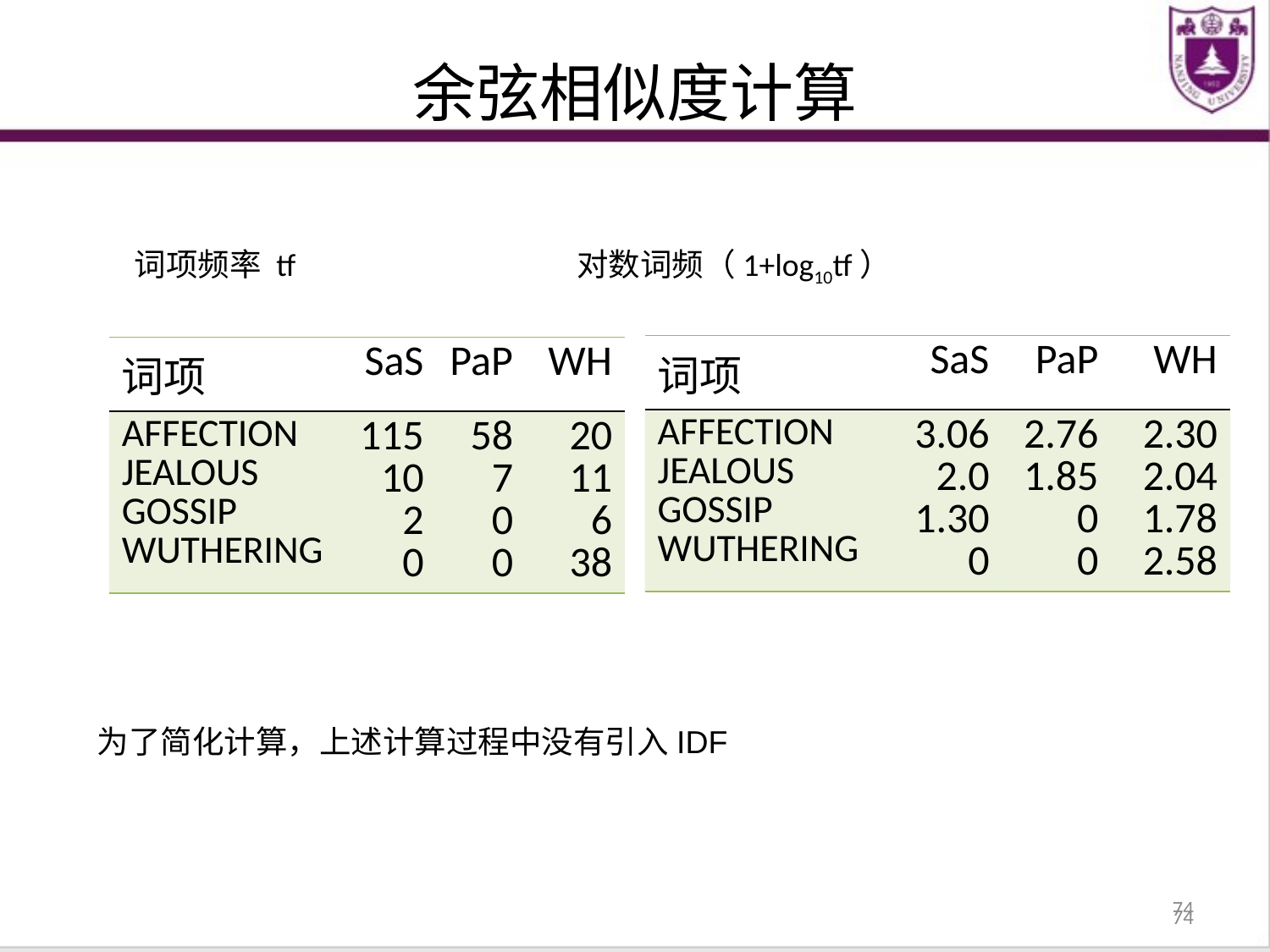

余弦相似度计算
         词项频率 tf                                      对数词频（1+log10tf）

| 词项 | SaS | PaP | WH |
| --- | --- | --- | --- |
| AFFECTION JEALOUS GOSSIP WUTHERING | 3.06 2.0 1.30 0 | 2.76 1.85 0 0 | 2.30 2.04 1.78 2.58 |
| 词项 | SaS | PaP | WH |
| --- | --- | --- | --- |
| AFFECTION JEALOUS GOSSIP WUTHERING | 115 10 2 0 | 58 7 0 0 | 20 11 6 38 |
为了简化计算，上述计算过程中没有引入IDF
74
74